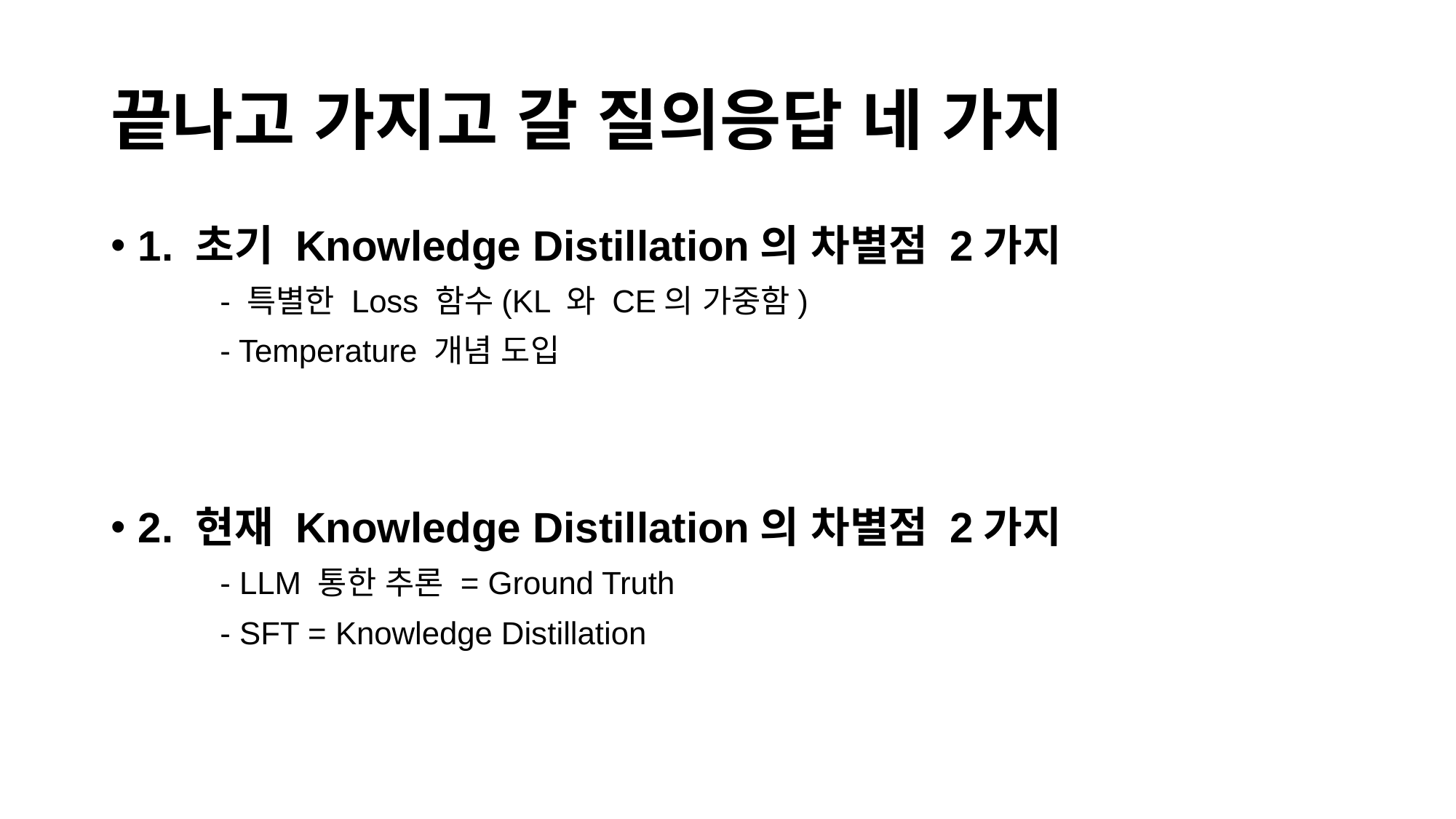

# 끝나고 가지고 갈 질의응답 네 가지
1. 초기 Knowledge Distillation의 차별점 2가지
	- 특별한 Loss 함수(KL 와 CE의 가중함)
	- Temperature 개념 도입

2. 현재 Knowledge Distillation의 차별점 2가지
	- LLM 통한 추론 = Ground Truth
	- SFT = Knowledge Distillation